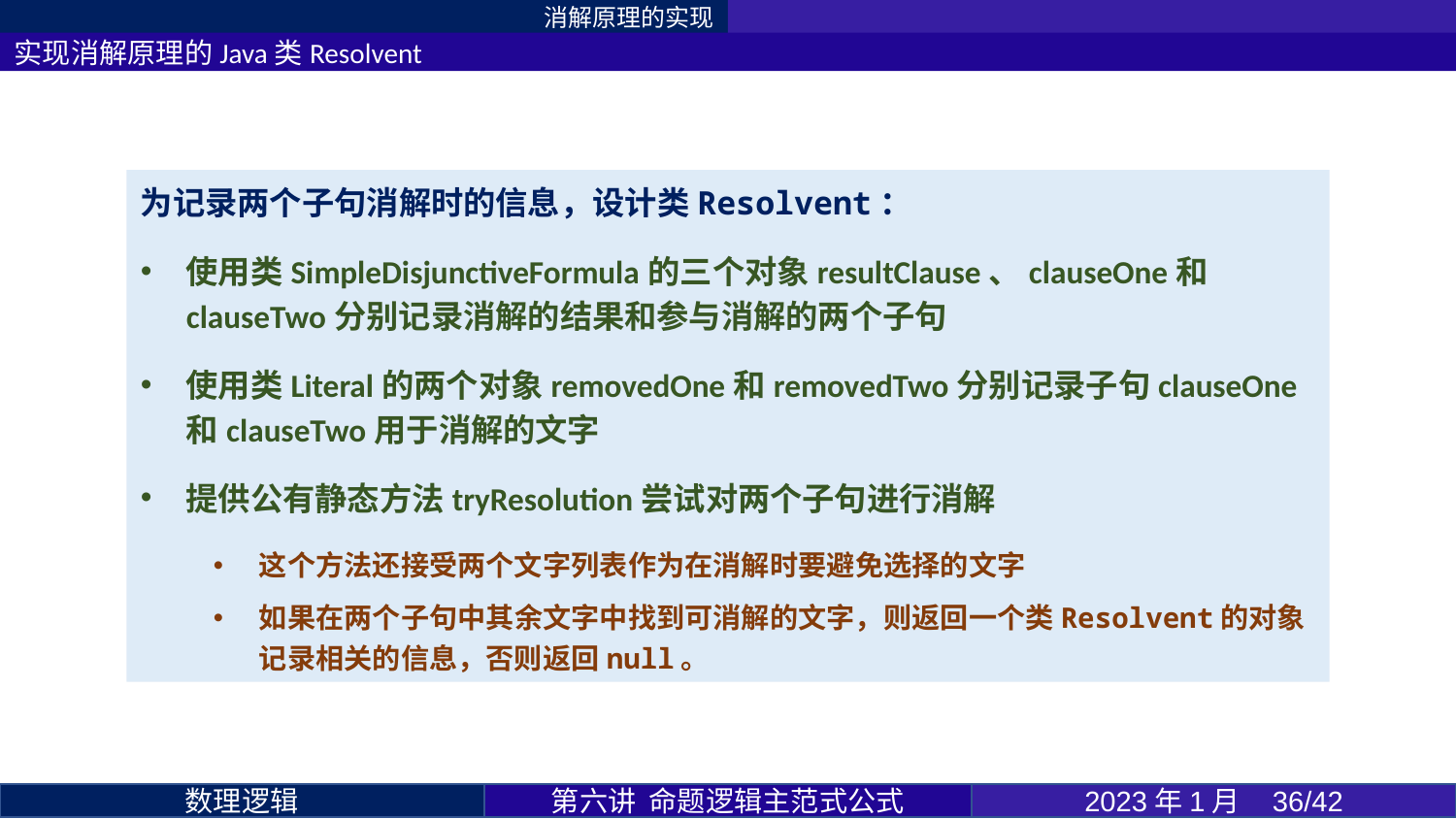

消解原理的实现
实现消解原理的Java类Resolvent
为记录两个子句消解时的信息，设计类Resolvent：
使用类SimpleDisjunctiveFormula的三个对象resultClause、clauseOne和clauseTwo分别记录消解的结果和参与消解的两个子句
使用类Literal的两个对象removedOne和removedTwo分别记录子句clauseOne和clauseTwo用于消解的文字
提供公有静态方法tryResolution尝试对两个子句进行消解
这个方法还接受两个文字列表作为在消解时要避免选择的文字
如果在两个子句中其余文字中找到可消解的文字，则返回一个类Resolvent的对象记录相关的信息，否则返回null。
第六讲  命题逻辑主范式公式
2023年1月    36/42
数理逻辑